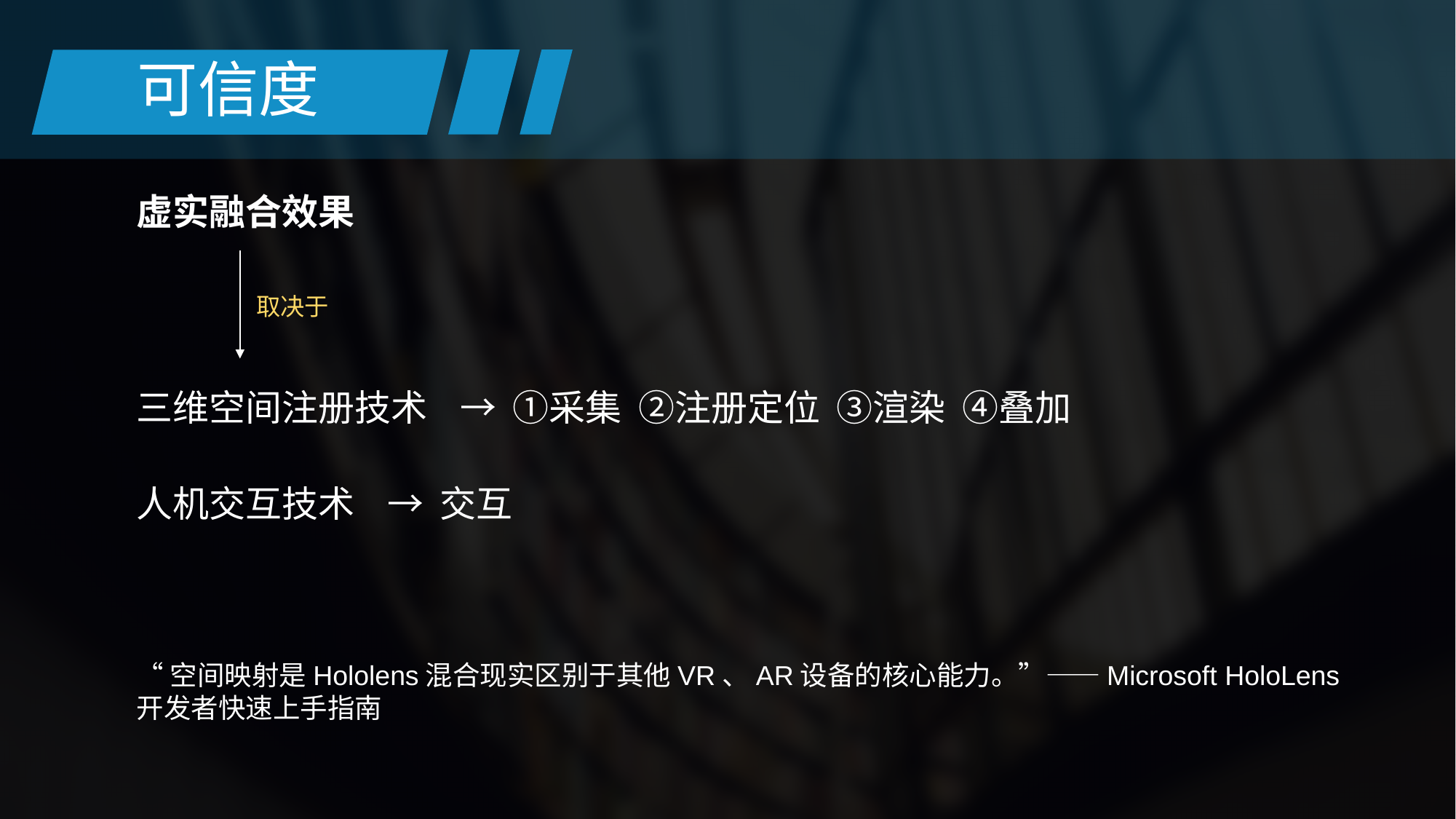

可信度

虚实融合效果
取决于
三维空间注册技术    →  ①采集  ②注册定位  ③渲染  ④叠加

人机交互技术    →  交互

“空间映射是Hololens混合现实区别于其他VR、AR设备的核心能力。”——Microsoft HoloLens开发者快速上手指南